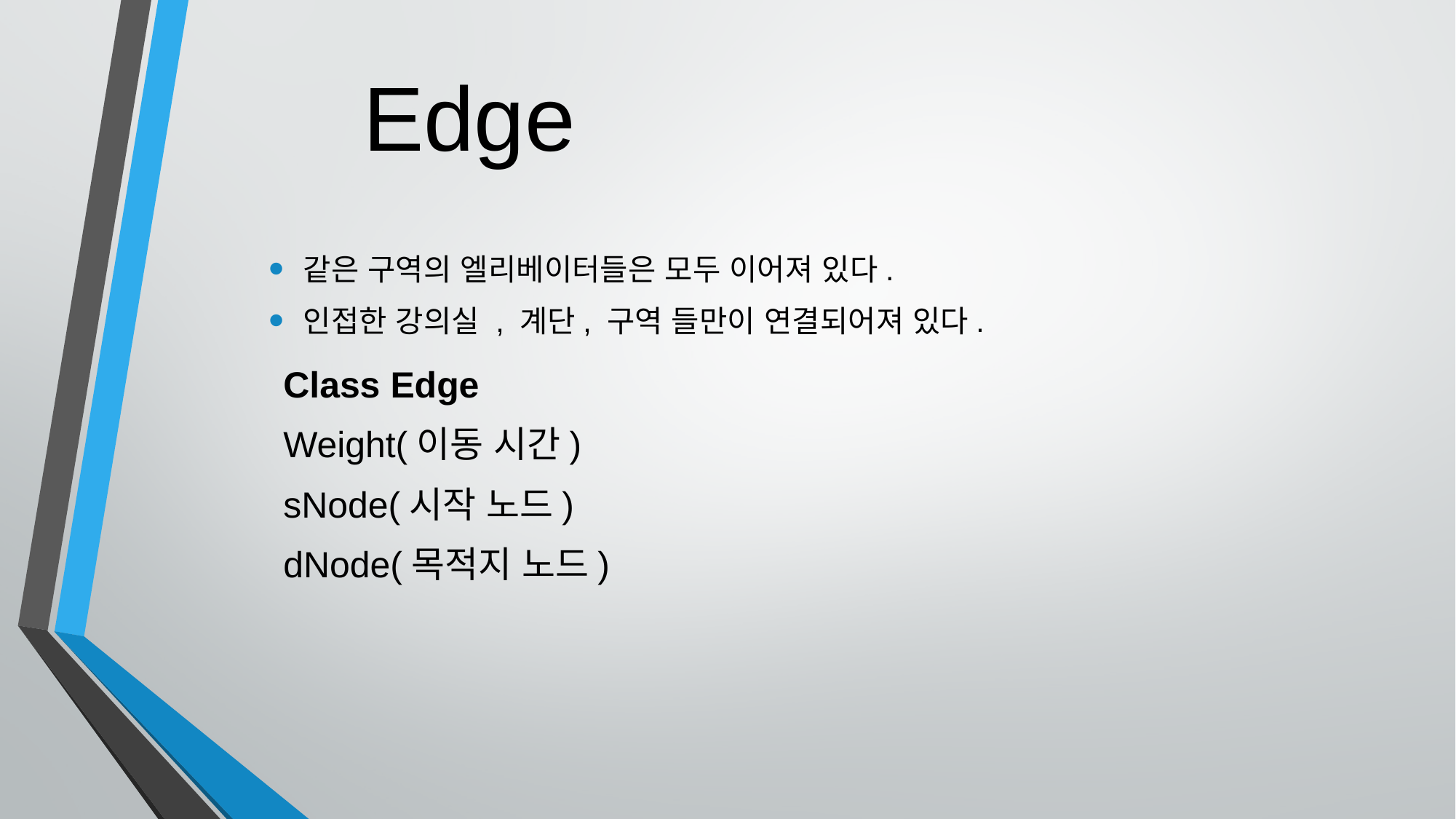

# Edge
같은 구역의 엘리베이터들은 모두 이어져 있다.
인접한 강의실 , 계단, 구역 들만이 연결되어져 있다.

Class Edge
Weight(이동 시간)
sNode(시작 노드)
dNode(목적지 노드)